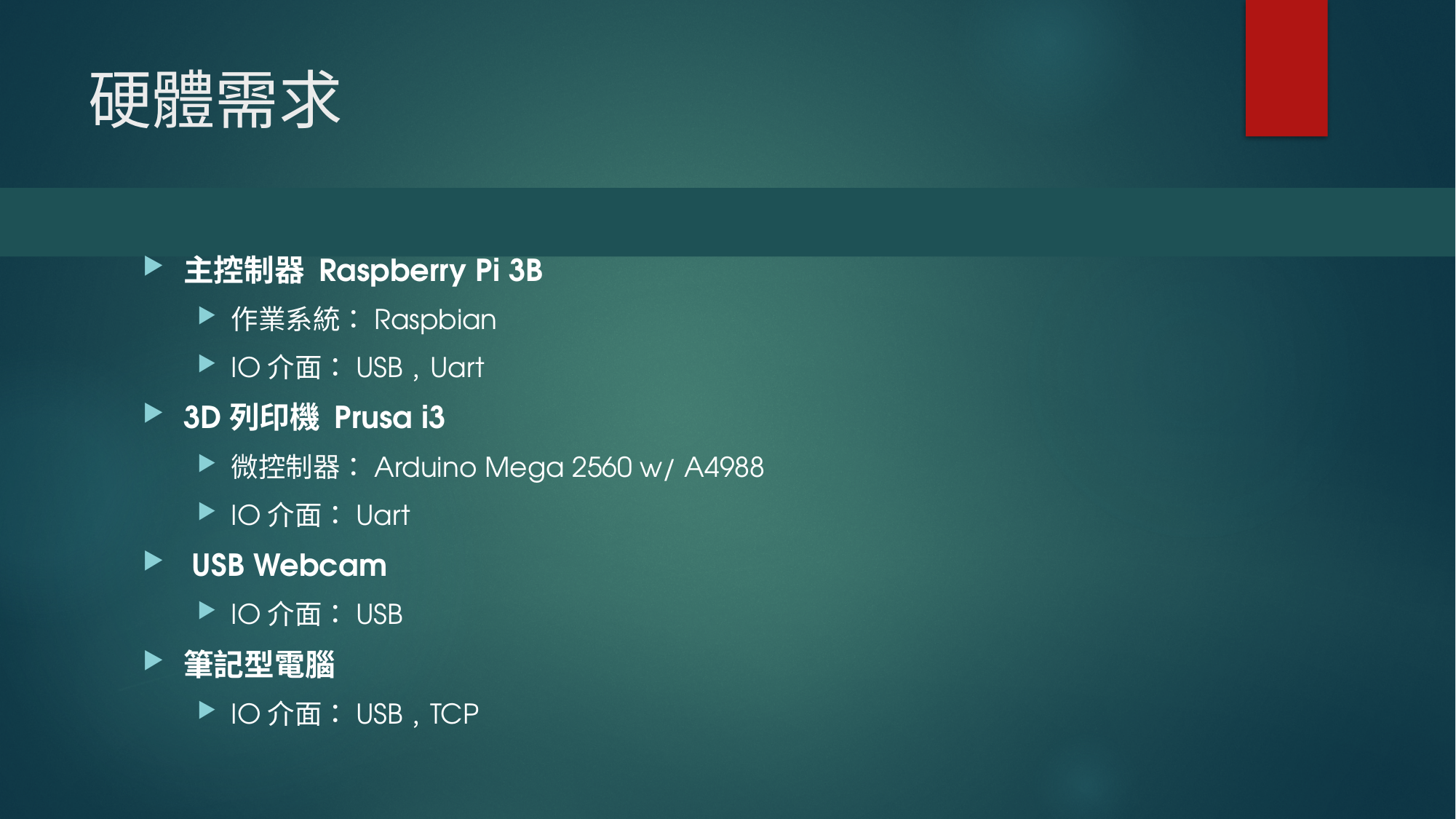

# 硬體需求
主控制器 Raspberry Pi 3B
作業系統：Raspbian
IO介面：USB﹐Uart
3D列印機 Prusa i3
微控制器：Arduino Mega 2560 w/ A4988
IO介面：Uart
 USB Webcam
IO介面：USB
筆記型電腦
IO介面：USB﹐TCP